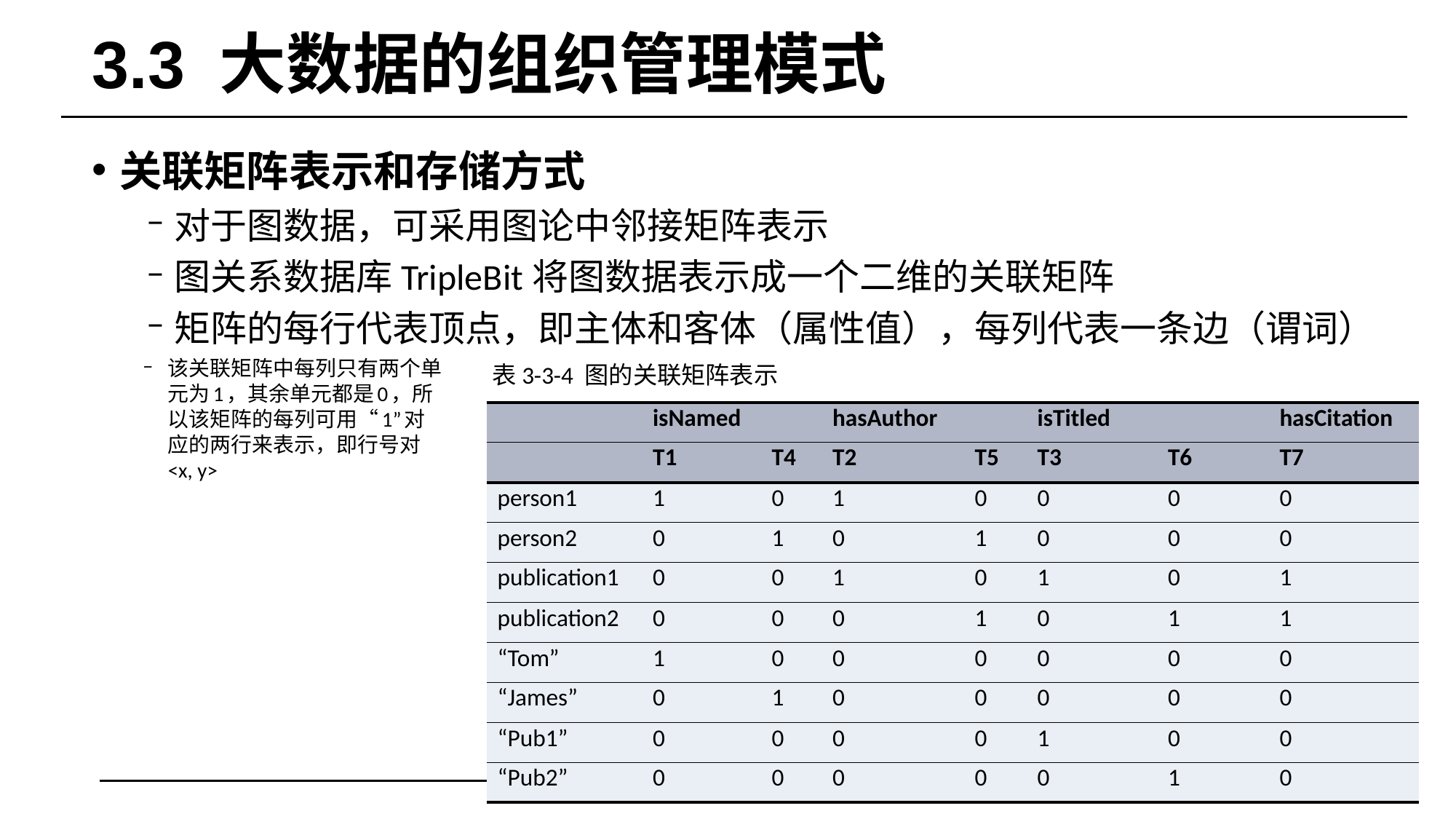

# 3.3 大数据的组织管理模式
关联矩阵表示和存储方式
对于图数据，可采用图论中邻接矩阵表示
图关系数据库TripleBit将图数据表示成一个二维的关联矩阵
矩阵的每行代表顶点，即主体和客体（属性值），每列代表一条边（谓词）
该关联矩阵中每列只有两个单元为1，其余单元都是0，所以该矩阵的每列可用“1”对应的两行来表示，即行号对<x, y>

表3-3-4 图的关联矩阵表示
|  | isNamed |  | hasAuthor |  | isTitled |  | hasCitation |
| --- | --- | --- | --- | --- | --- | --- | --- |
|  | T1 | T4 | T2 | T5 | T3 | T6 | T7 |
| person1 | 1 | 0 | 1 | 0 | 0 | 0 | 0 |
| person2 | 0 | 1 | 0 | 1 | 0 | 0 | 0 |
| publication1 | 0 | 0 | 1 | 0 | 1 | 0 | 1 |
| publication2 | 0 | 0 | 0 | 1 | 0 | 1 | 1 |
| “Tom” | 1 | 0 | 0 | 0 | 0 | 0 | 0 |
| “James” | 0 | 1 | 0 | 0 | 0 | 0 | 0 |
| “Pub1” | 0 | 0 | 0 | 0 | 1 | 0 | 0 |
| “Pub2” | 0 | 0 | 0 | 0 | 0 | 1 | 0 |
54